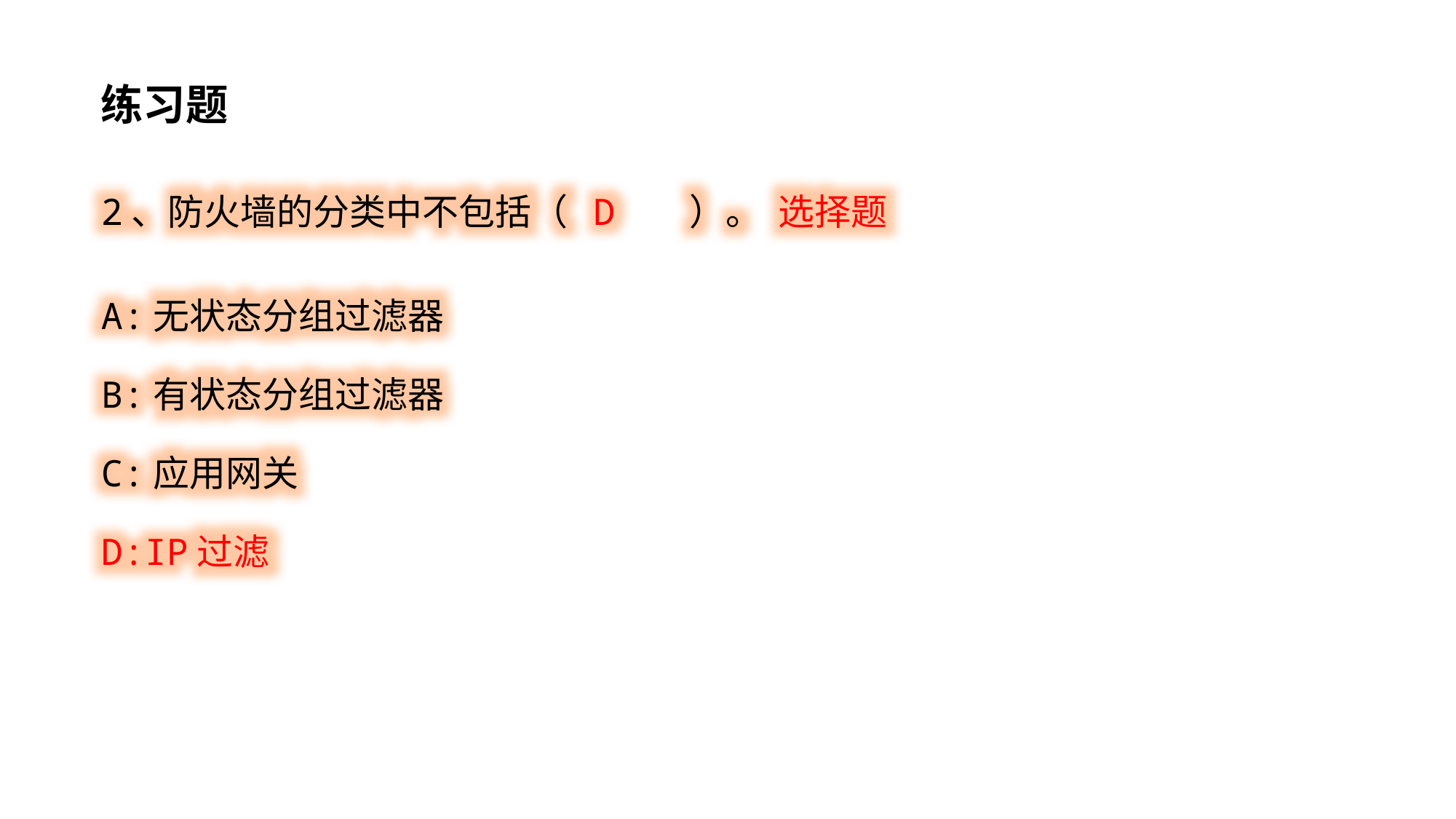

练习题
2、防火墙的分类中不包括（  D   ）。  选择题

A:无状态分组过滤器

B:有状态分组过滤器

C:应用网关

D:IP过滤